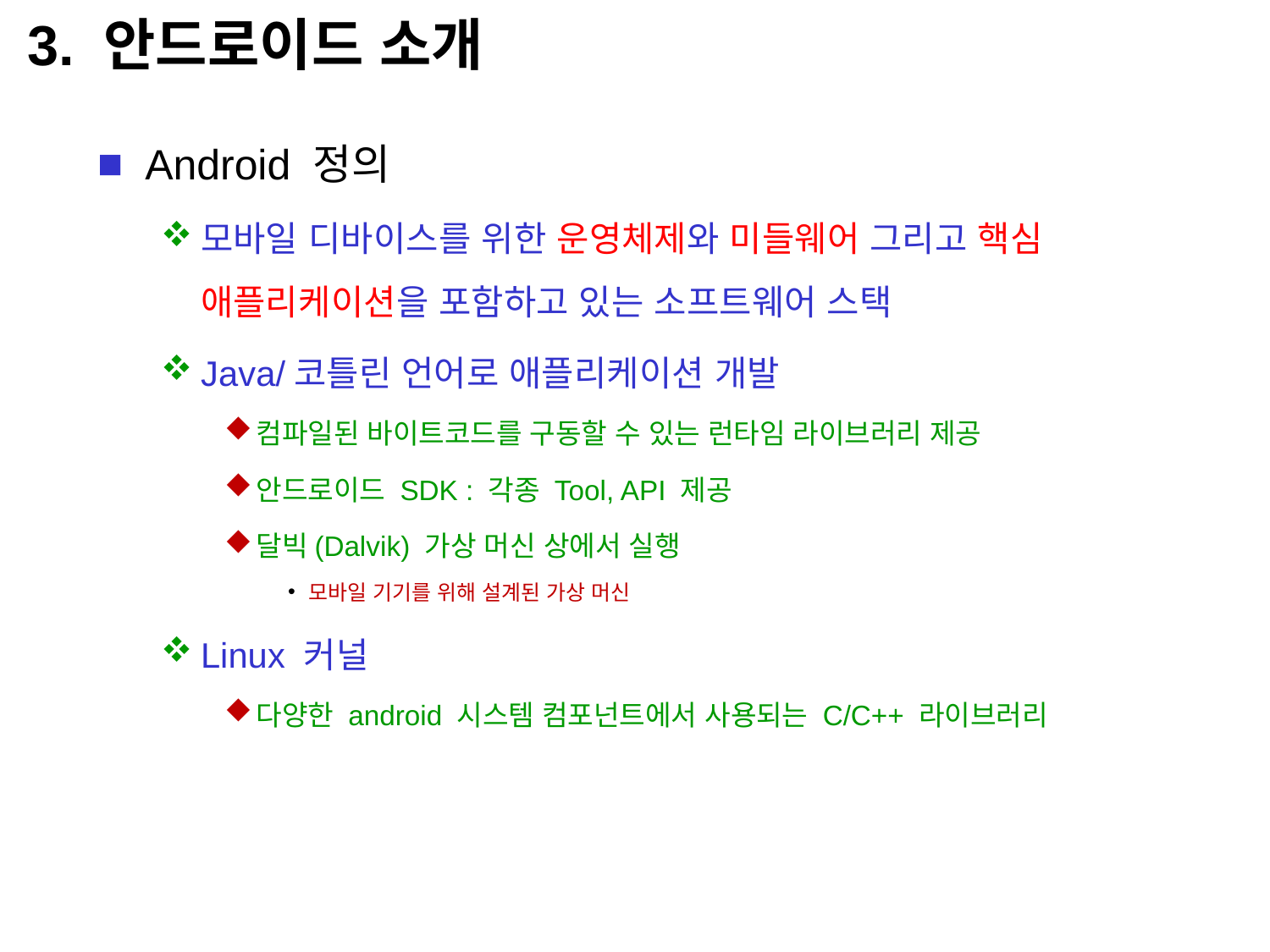

3. 안드로이드 소개
Android 정의
모바일 디바이스를 위한 운영체제와 미들웨어 그리고 핵심 애플리케이션을 포함하고 있는 소프트웨어 스택
Java/코틀린 언어로 애플리케이션 개발
컴파일된 바이트코드를 구동할 수 있는 런타임 라이브러리 제공
안드로이드 SDK : 각종 Tool, API 제공
달빅(Dalvik) 가상 머신 상에서 실행
모바일 기기를 위해 설계된 가상 머신
Linux 커널
다양한 android 시스템 컴포넌트에서 사용되는 C/C++ 라이브러리